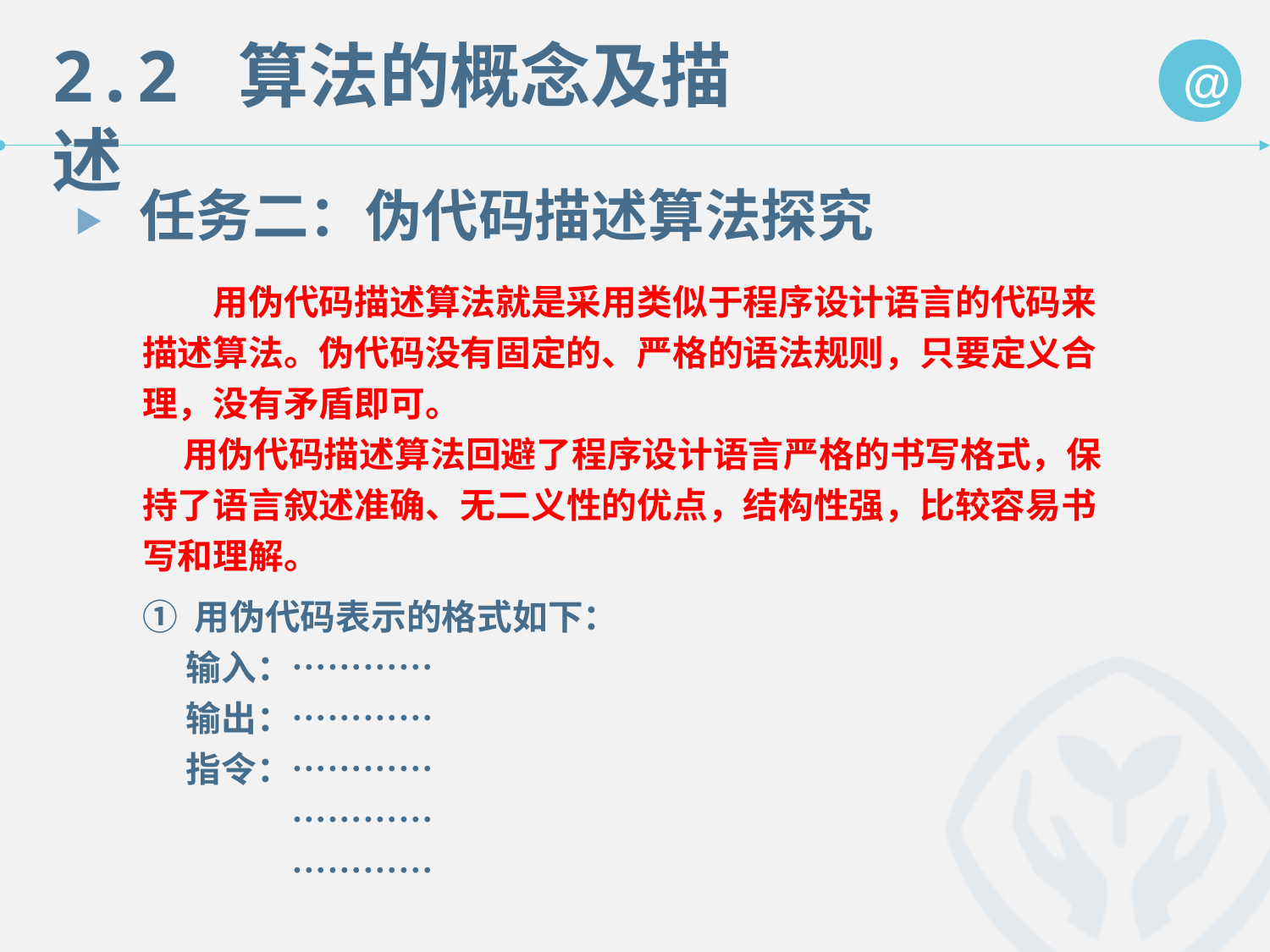

任务二：伪代码描述算法探究

　　用伪代码描述算法就是采用类似于程序设计语言的代码来描述算法。伪代码没有固定的、严格的语法规则，只要定义合理，没有矛盾即可。
    用伪代码描述算法回避了程序设计语言严格的书写格式，保持了语言叙述准确、无二义性的优点，结构性强，比较容易书写和理解。
① 用伪代码表示的格式如下：
　 输入：…………
　 输出：…………
　 指令：…………
　　　　 …………
　　　　 …………